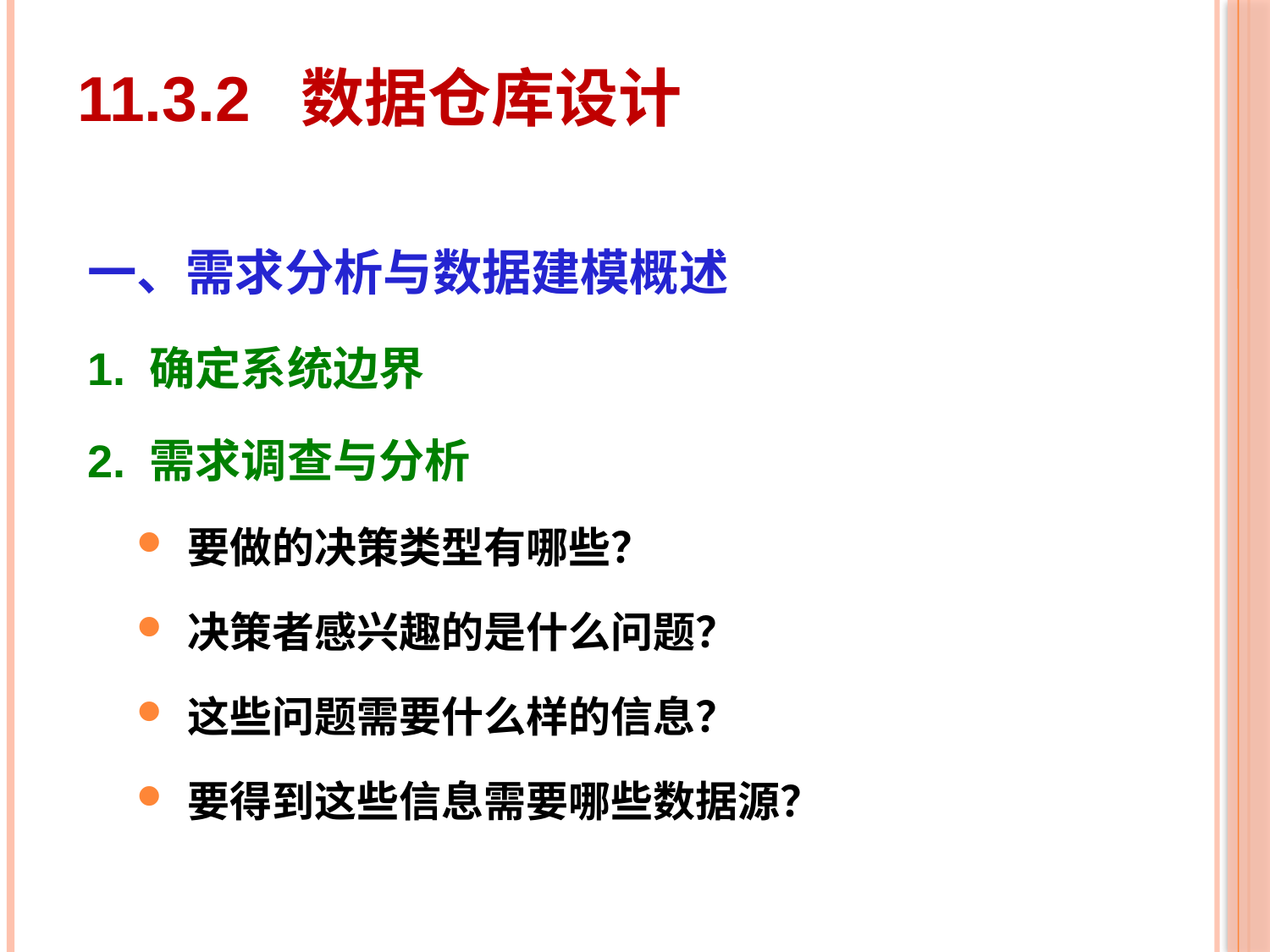

# 11.3.2  数据仓库设计
一、需求分析与数据建模概述
1. 确定系统边界
2. 需求调查与分析
要做的决策类型有哪些？
决策者感兴趣的是什么问题？
这些问题需要什么样的信息？
要得到这些信息需要哪些数据源？